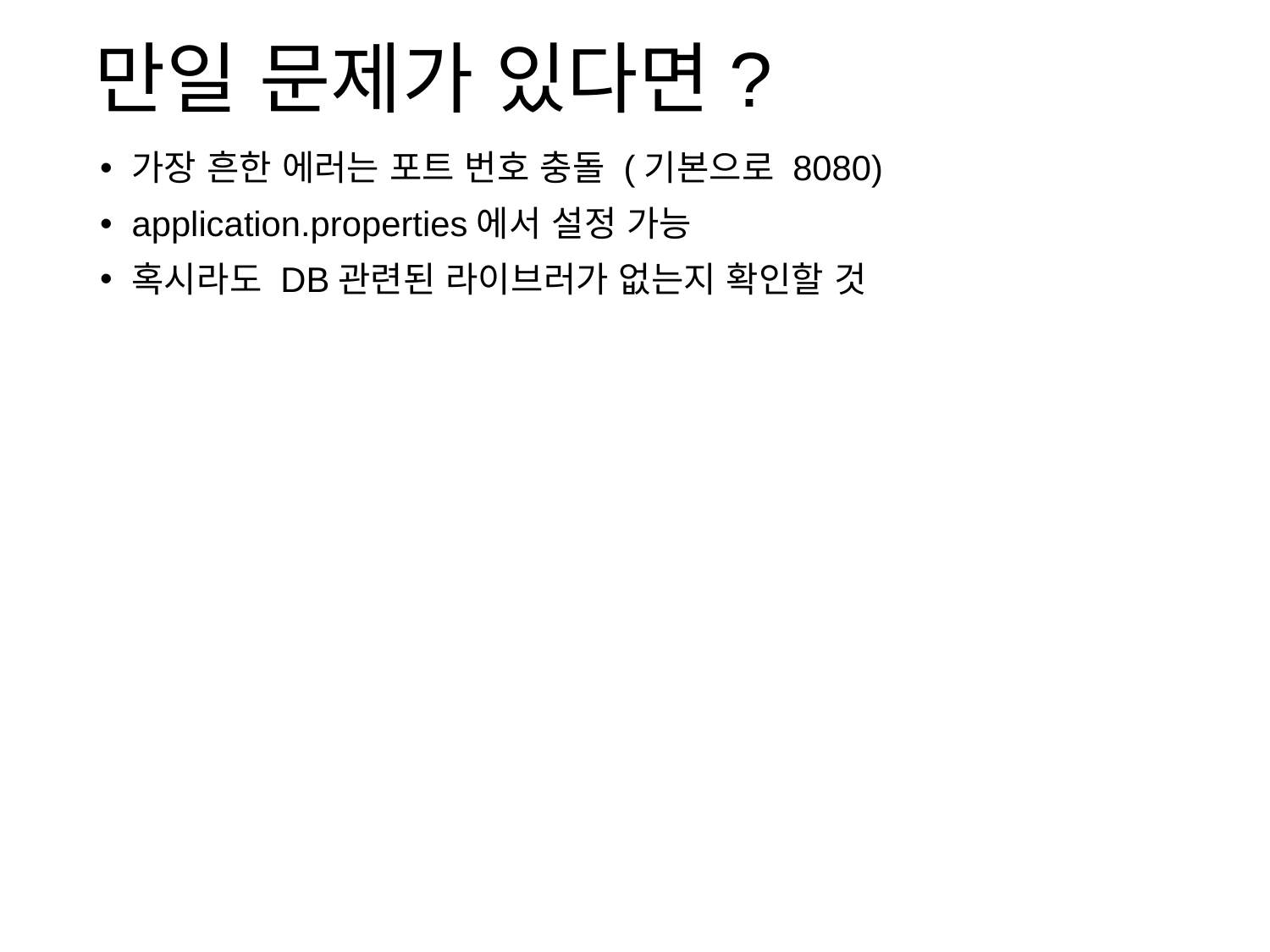

# 만일 문제가 있다면?
가장 흔한 에러는 포트 번호 충돌 (기본으로 8080)
application.properties에서 설정 가능
혹시라도 DB관련된 라이브러가 없는지 확인할 것